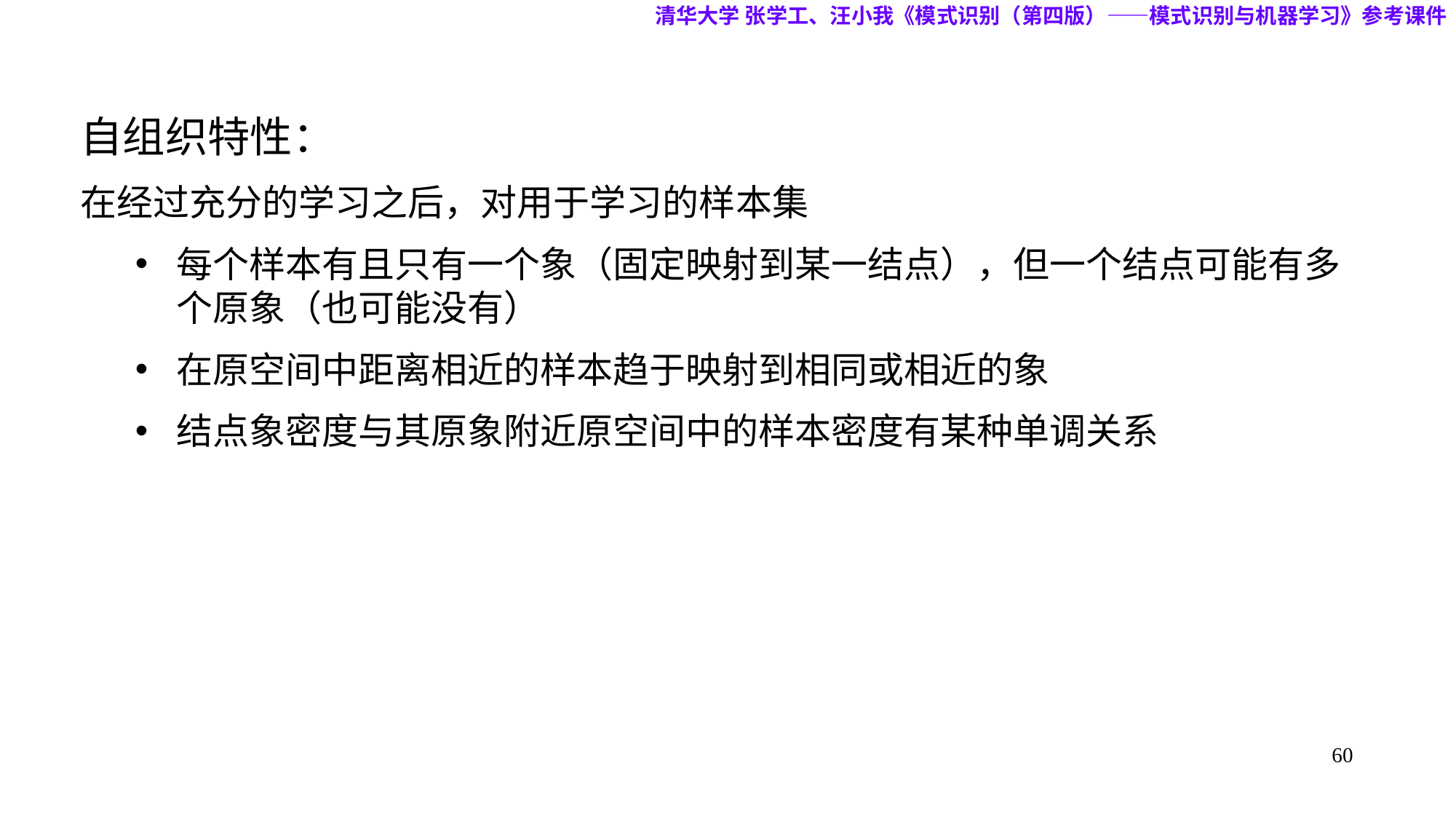

清华大学 张学工、汪小我《模式识别（第四版）——模式识别与机器学习》参考课件
自组织特性：
在经过充分的学习之后，对用于学习的样本集
每个样本有且只有一个象（固定映射到某一结点），但一个结点可能有多个原象（也可能没有）
在原空间中距离相近的样本趋于映射到相同或相近的象
结点象密度与其原象附近原空间中的样本密度有某种单调关系
60